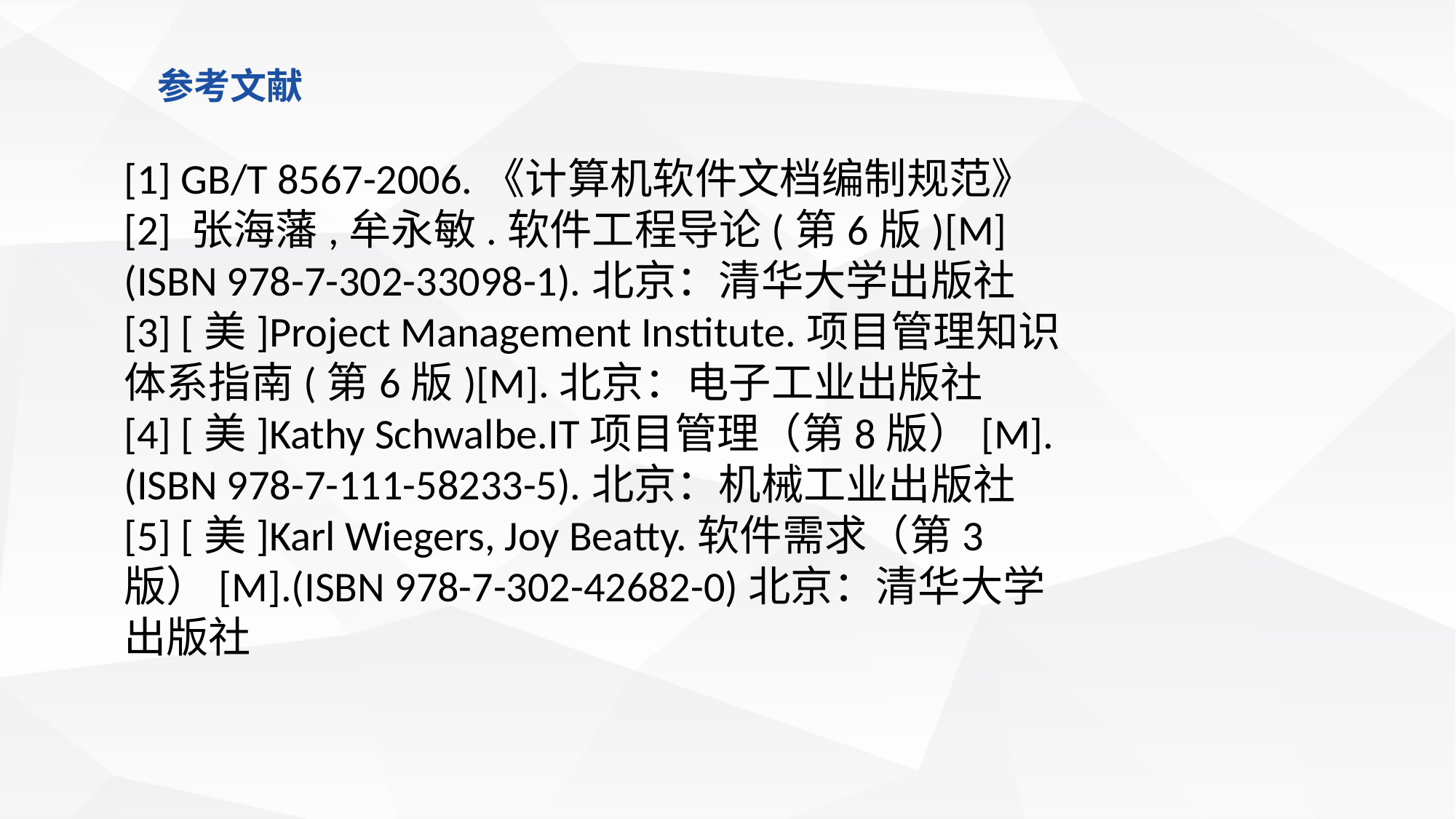

参考文献
[1] GB/T 8567-2006.《计算机软件文档编制规范》
[2] 张海藩,牟永敏.软件工程导论(第6版)[M](ISBN 978-7-302-33098-1).北京：清华大学出版社
[3] [美]Project Management Institute.项目管理知识体系指南(第6版)[M].北京：电子工业出版社
[4] [美]Kathy Schwalbe.IT项目管理（第8版）[M].(ISBN 978-7-111-58233-5).北京：机械工业出版社
[5] [美]Karl Wiegers, Joy Beatty.软件需求（第3版）[M].(ISBN 978-7-302-42682-0)北京：清华大学出版社